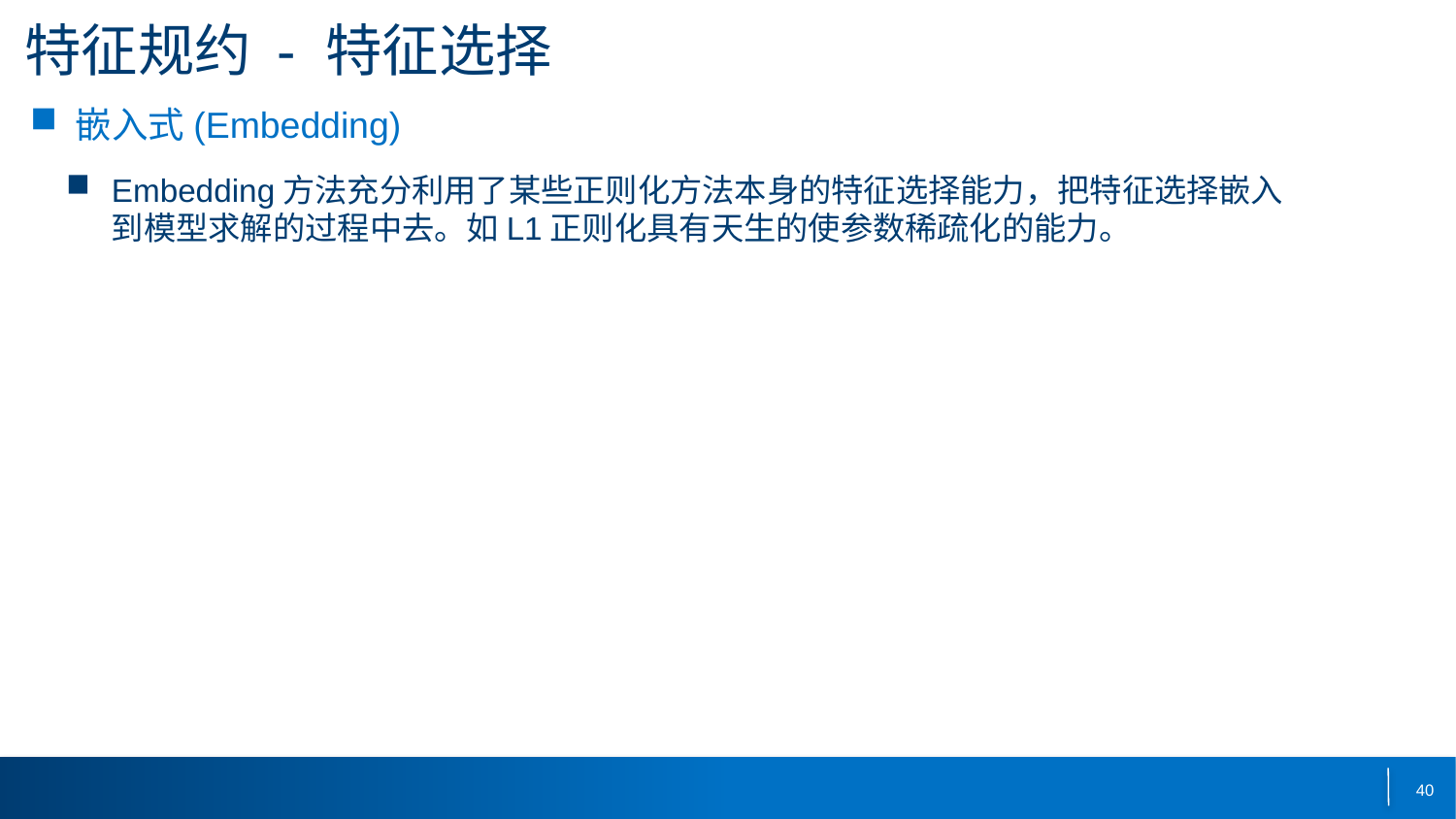

# 特征规约 - 特征选择
嵌入式(Embedding)
Embedding方法充分利用了某些正则化方法本身的特征选择能力，把特征选择嵌入到模型求解的过程中去。如L1正则化具有天生的使参数稀疏化的能力。
40